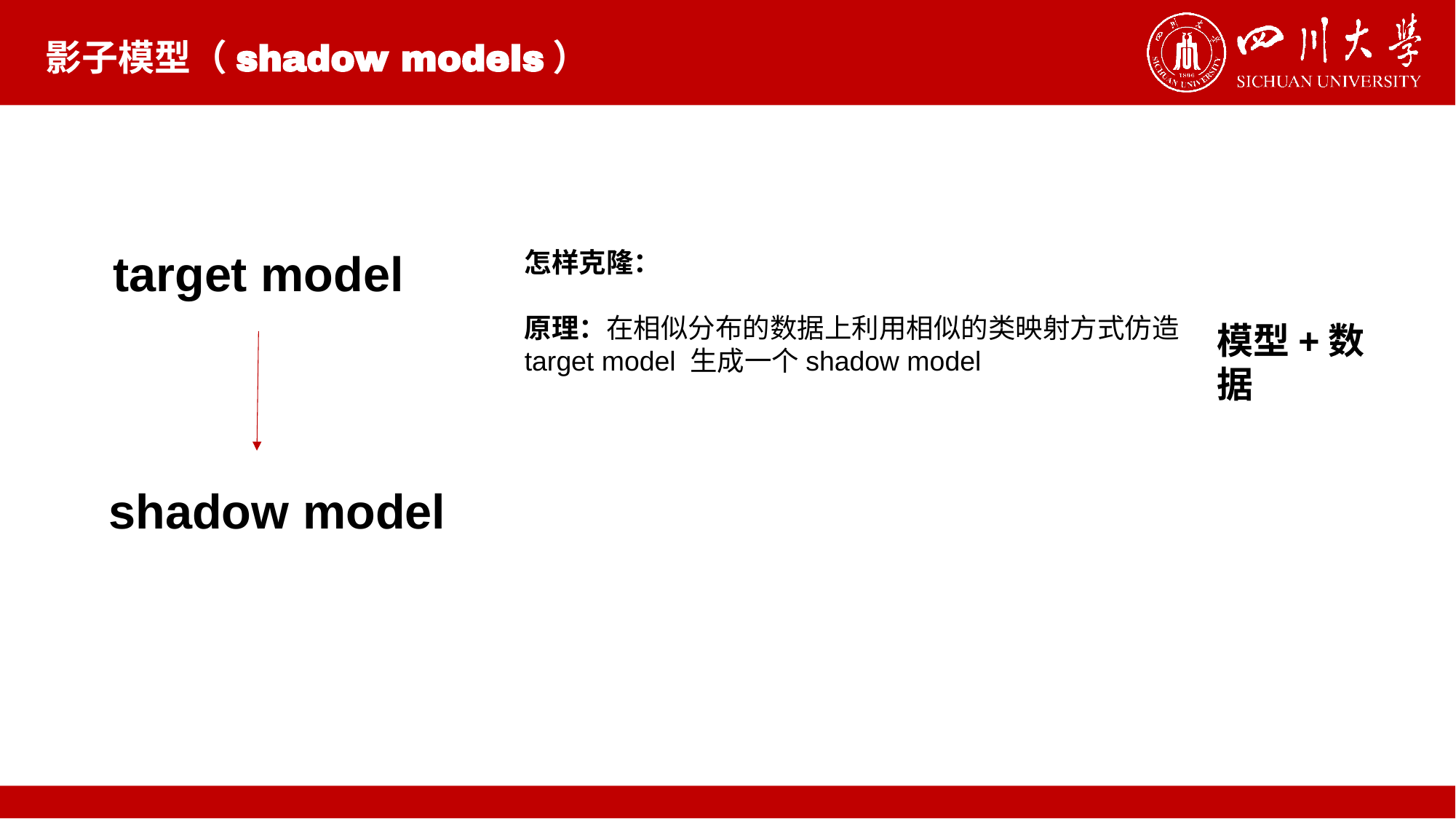

# 影子模型（shadow models）
target model
怎样克隆：

原理：在相似分布的数据上利用相似的类映射方式仿造target model 生成一个shadow model

模型+数据
shadow model